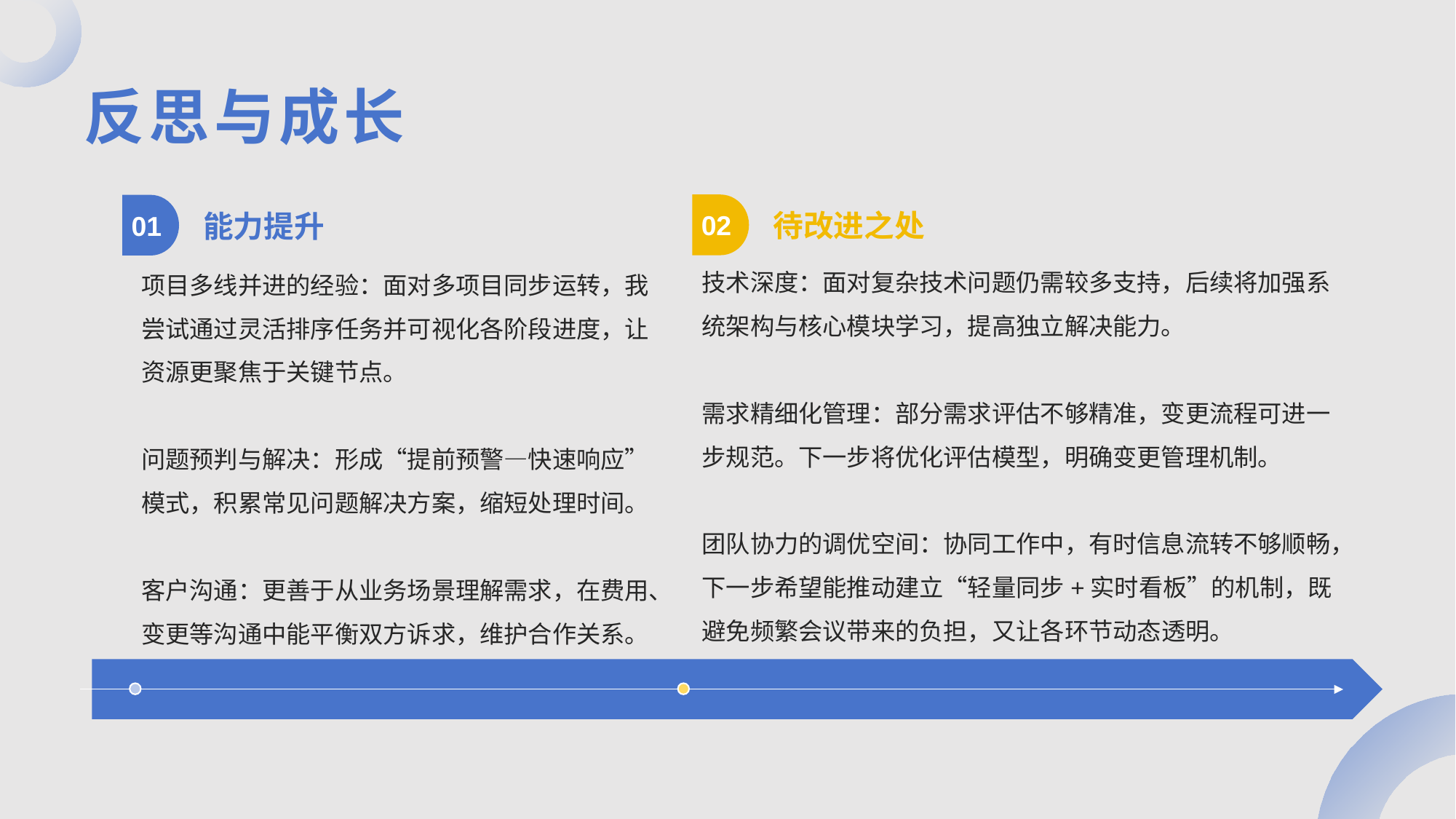

反思与成长
02
01
待改进之处
能力提升
技术深度：面对复杂技术问题仍需较多支持，后续将加强系统架构与核心模块学习，提高独立解决能力。

需求精细化管理：部分需求评估不够精准，变更流程可进一步规范。下一步将优化评估模型，明确变更管理机制。

团队协力的调优空间：协同工作中，有时信息流转不够顺畅，下一步希望能推动建立“轻量同步+实时看板”的机制，既避免频繁会议带来的负担，又让各环节动态透明。
项目多线并进的经验：面对多项目同步运转，我尝试通过灵活排序任务并可视化各阶段进度，让资源更聚焦于关键节点。

问题预判与解决：形成“提前预警—快速响应”模式，积累常见问题解决方案，缩短处理时间。

客户沟通：更善于从业务场景理解需求，在费用、变更等沟通中能平衡双方诉求，维护合作关系。